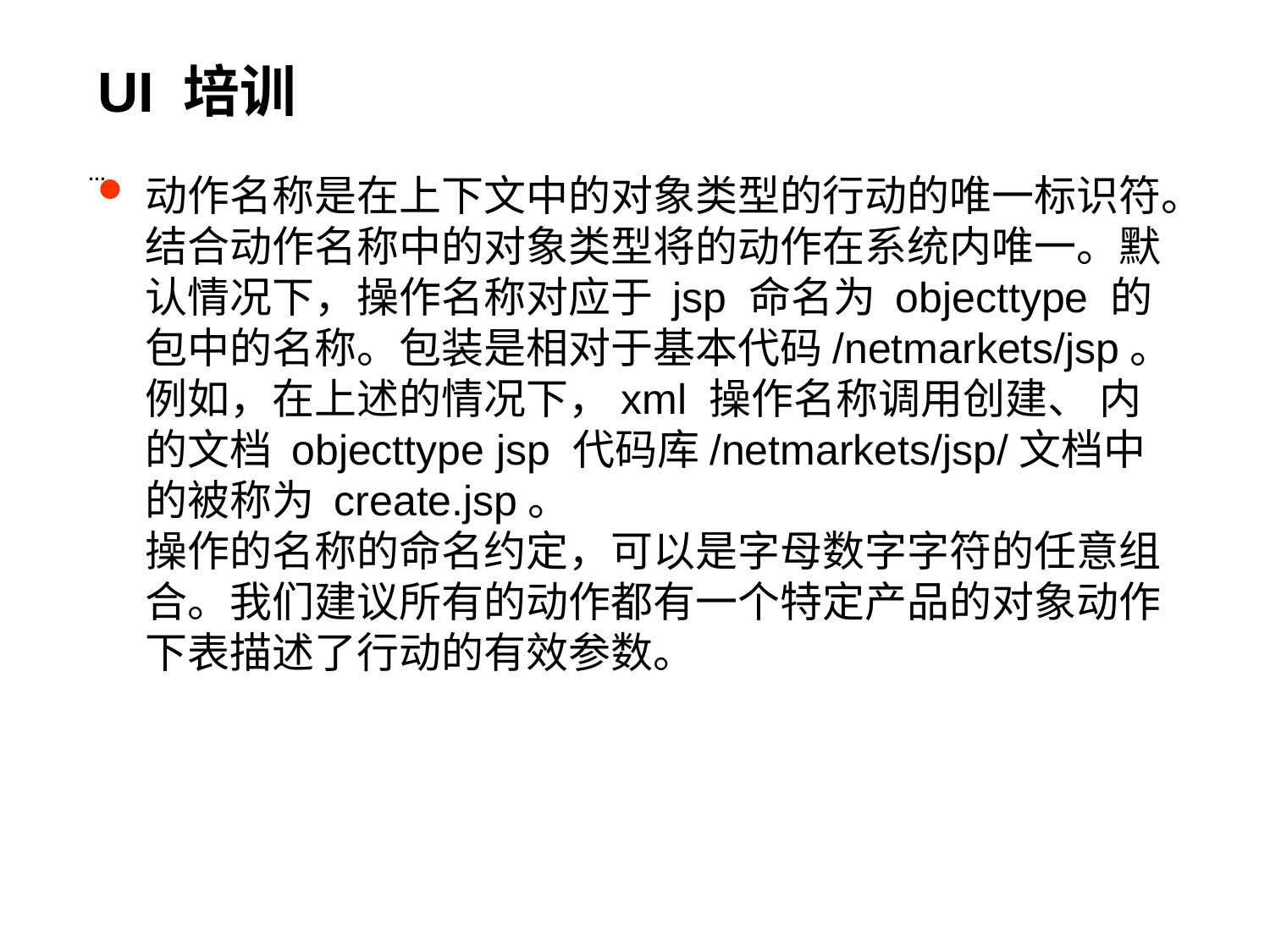

# UI 培训
…

动作名称是在上下文中的对象类型的行动的唯一标识符。结合动作名称中的对象类型将的动作在系统内唯一。默认情况下，操作名称对应于 jsp 命名为 objecttype 的包中的名称。包装是相对于基本代码/netmarkets/jsp。例如，在上述的情况下，xml 操作名称调用创建、 内的文档 objecttype jsp 代码库/netmarkets/jsp/文档中的被称为 create.jsp。
操作的名称的命名约定，可以是字母数字字符的任意组合。我们建议所有的动作都有一个特定产品的对象动作
下表描述了行动的有效参数。